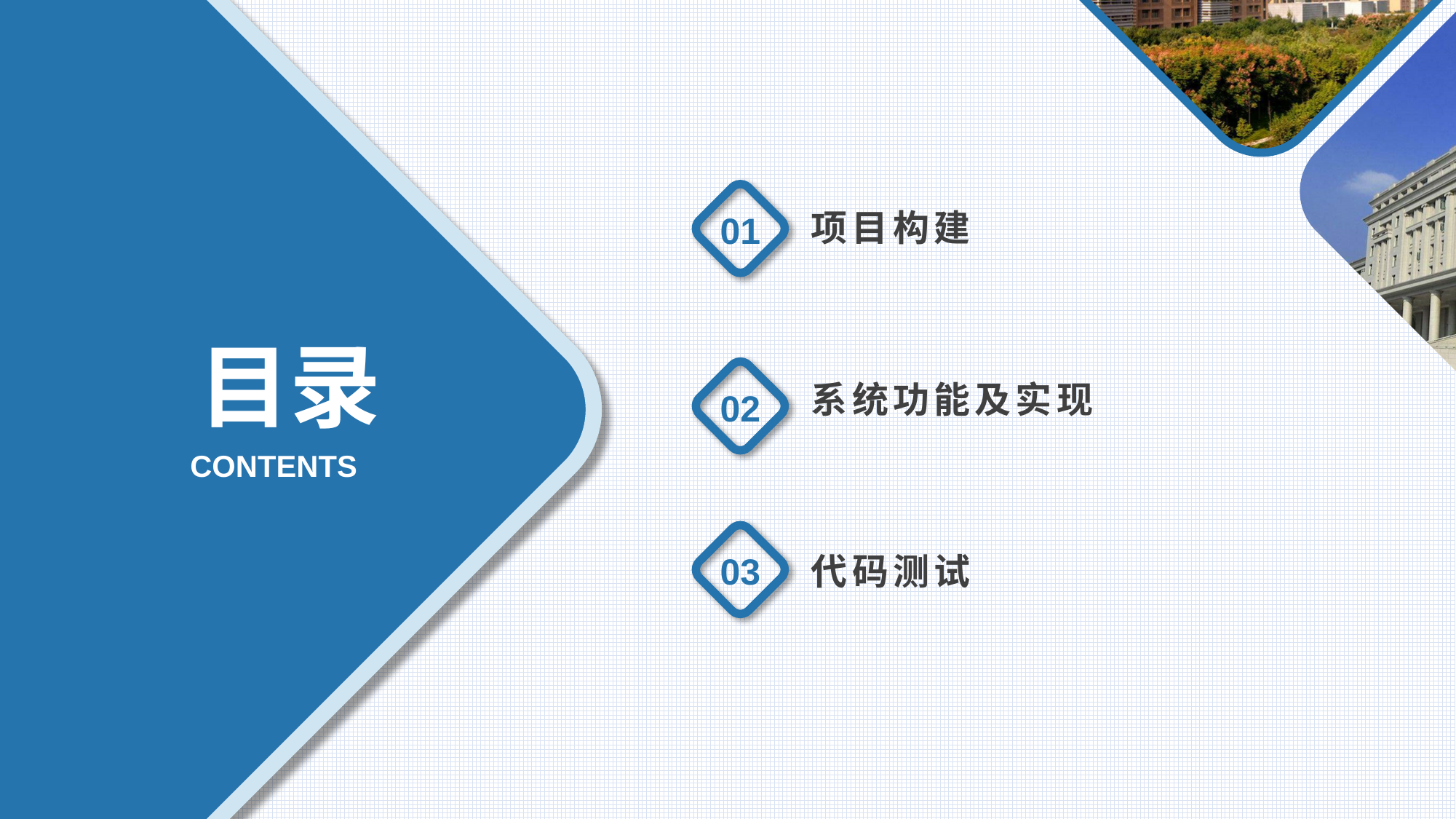

项目构建
01
目录

02
系统功能及实现
CONTENTS

03
代码测试